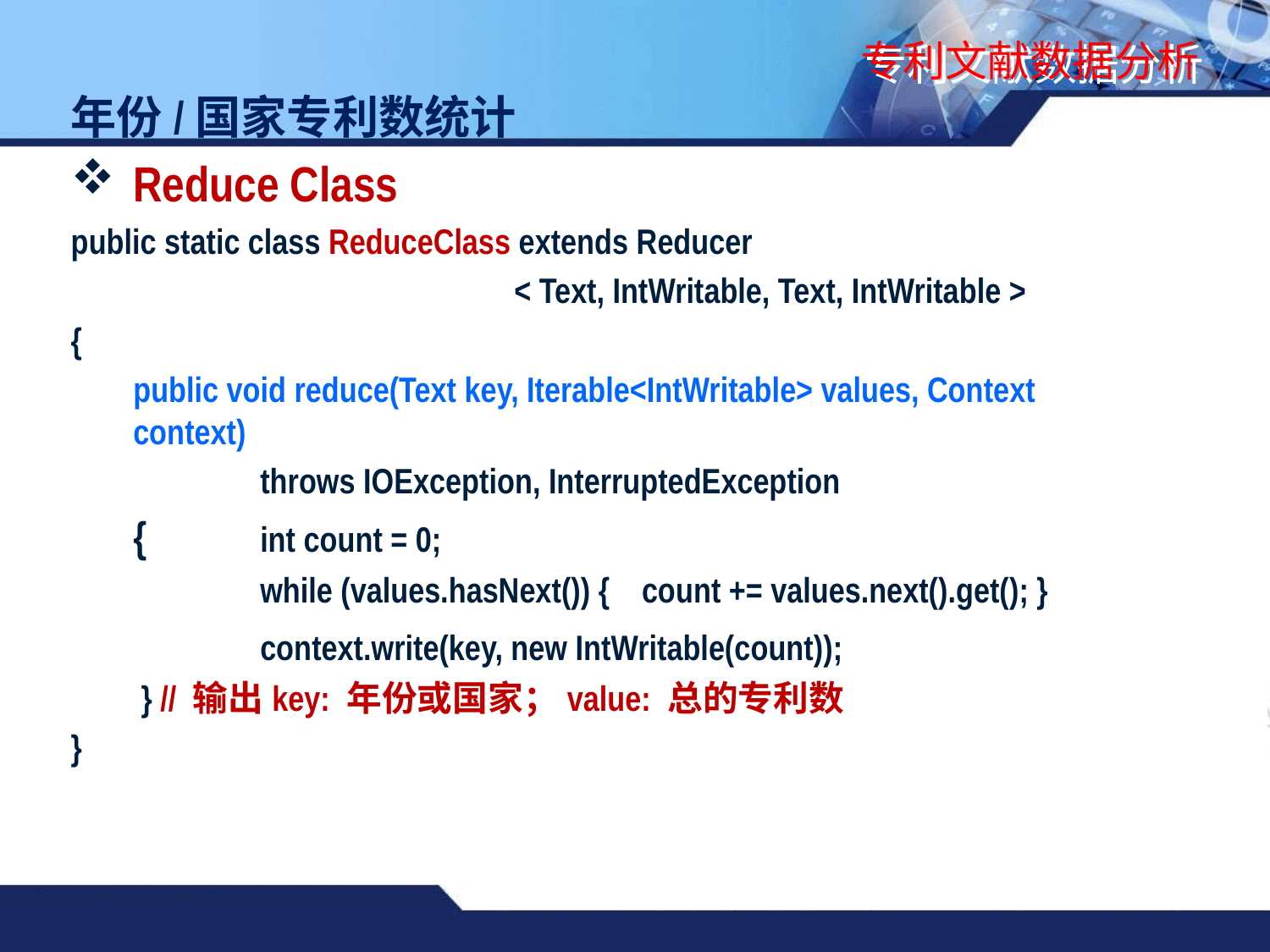

# 专利文献数据分析
年份/国家专利数统计
Reduce Class
public static class ReduceClass extends Reducer
				< Text, IntWritable, Text, IntWritable >
{
	public void reduce(Text key, Iterable<IntWritable> values, Context 	context)
		throws IOException, InterruptedException
	{	int count = 0;
		while (values.hasNext()) {    count += values.next().get(); }
		context.write(key, new IntWritable(count));
	 } // 输出key: 年份或国家；value: 总的专利数
}